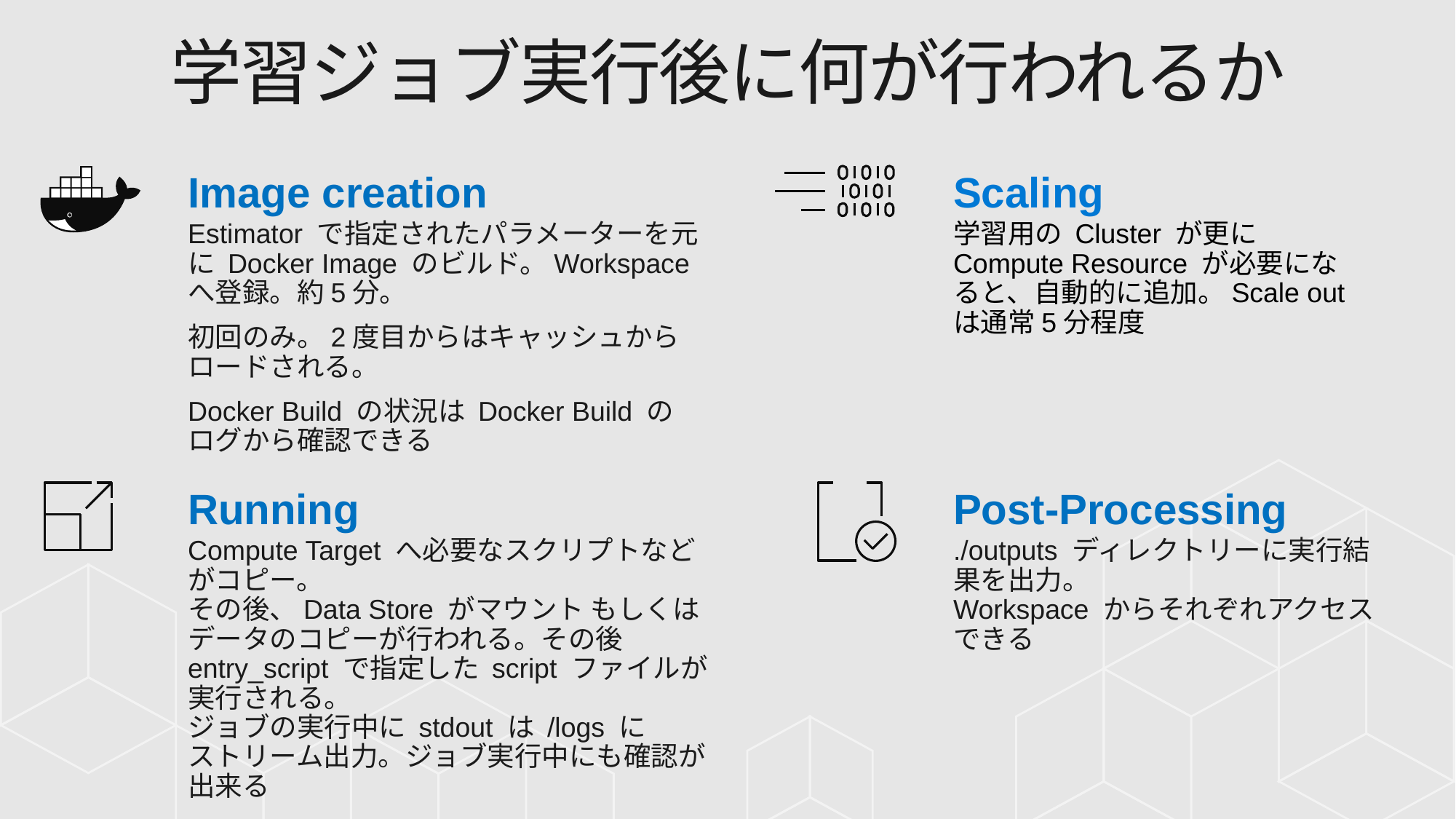

# 学習ジョブ実行後に何が行われるか

Image creation
Estimator で指定されたパラメーターを元に Docker Image のビルド。Workspace へ登録。約5分。
初回のみ。2度目からはキャッシュからロードされる。
Docker Build の状況は Docker Build の
ログから確認できる

Scaling
学習用の Cluster が更に Compute Resource が必要になると、自動的に追加。Scale out は通常5分程度

Running
Compute Target へ必要なスクリプトなどがコピー。
その後、Data Store がマウント もしくは
データのコピーが行われる。その後 entry_script で指定した script ファイルが実行される。
ジョブの実行中に stdout は /logs に
ストリーム出力。ジョブ実行中にも確認が出来る

Post-Processing
./outputs ディレクトリーに実行結果を出力。
Workspace からそれぞれアクセスできる